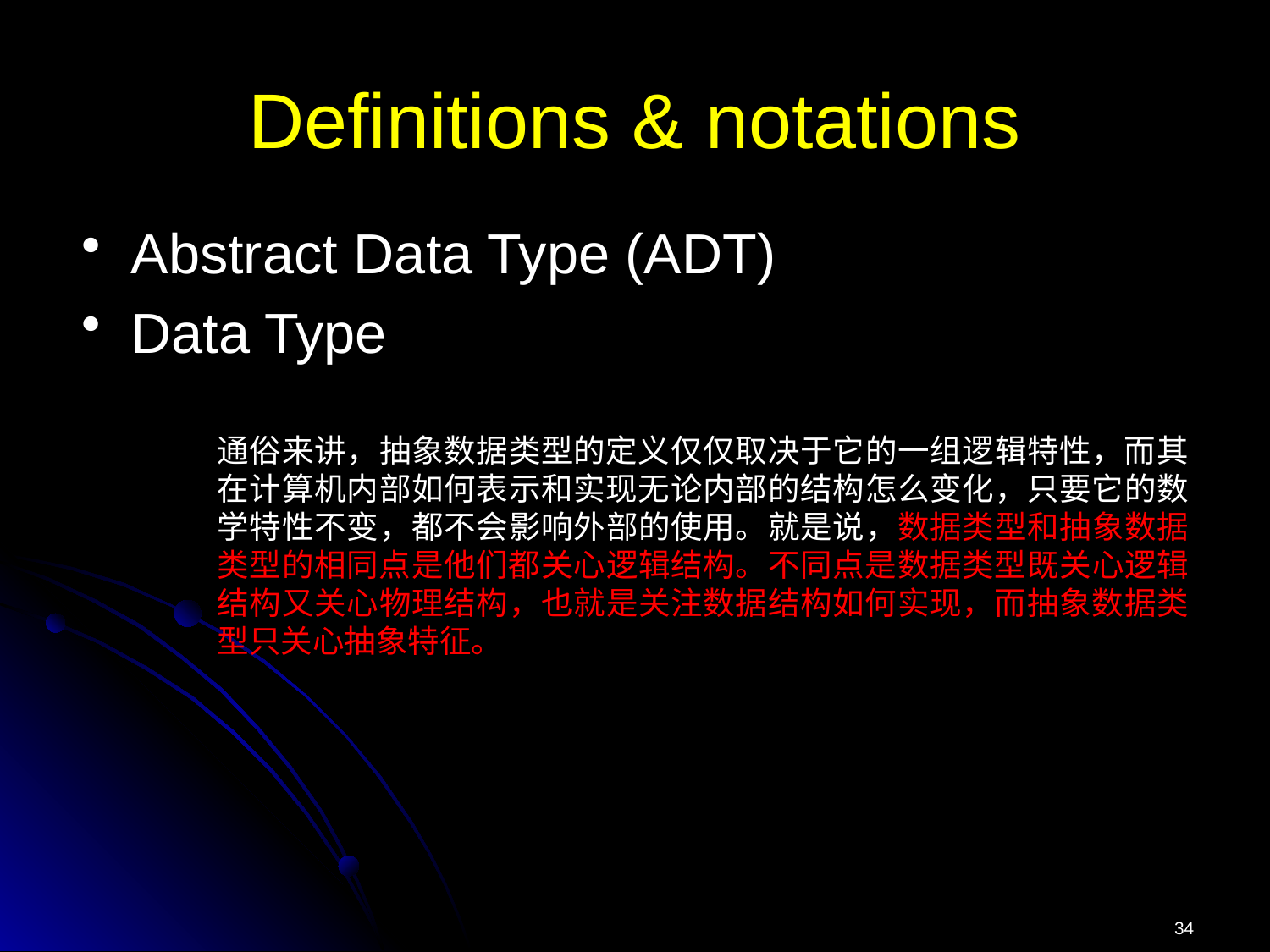

# Definitions & notations
Abstract Data Type (ADT)
Data Type
通俗来讲，抽象数据类型的定义仅仅取决于它的一组逻辑特性，而其在计算机内部如何表示和实现无论内部的结构怎么变化，只要它的数学特性不变，都不会影响外部的使用。就是说，数据类型和抽象数据类型的相同点是他们都关心逻辑结构。不同点是数据类型既关心逻辑结构又关心物理结构，也就是关注数据结构如何实现，而抽象数据类型只关心抽象特征。

34